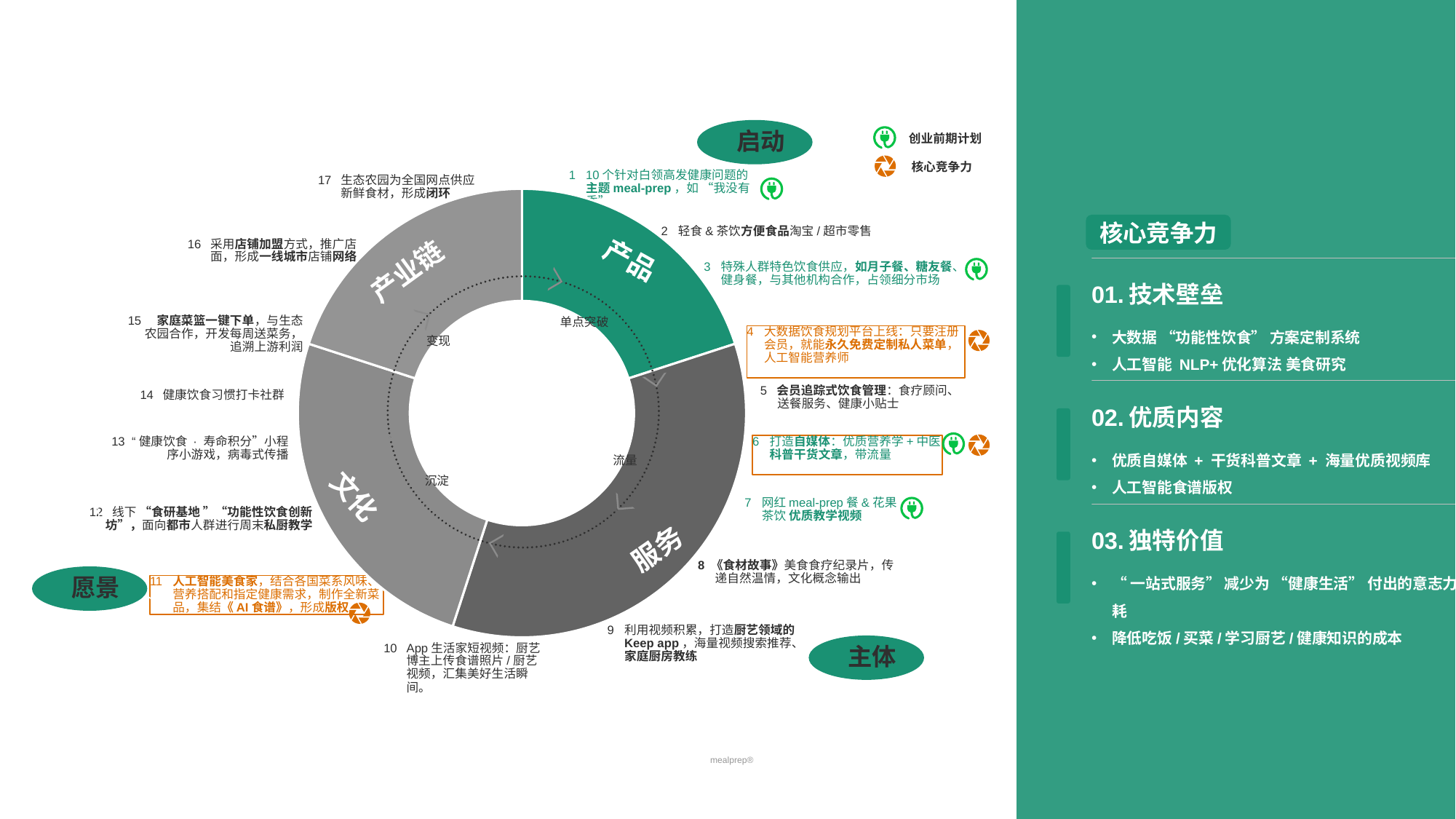

启动

创业前期计划

核心竞争力

1 	10个针对白领高发健康问题的主题meal-prep，如 “我没有秃”

17 	生态农园为全国网点供应新鲜食材，形成闭环

### Chart

| Category | 销售额 |
|---|---|
| 第一季度 | 0.2 |
| 第二季度 | 0.35 |
| 第三季度 | 0.25 |
| 第四季度 | 0.2 |
产品
产业链
文化
服务

核心竞争力

2 	轻食&茶饮方便食品淘宝/超市零售
16 	采用店铺加盟方式，推广店面，形成一线城市店铺网络
3 	特殊人群特色饮食供应，如月子餐、糖友餐、健身餐，与其他机构合作，占领细分市场

01.技术壁垒

单点突破
大数据 “功能性饮食” 方案定制系统
人工智能 NLP+优化算法 美食研究
15 	 家庭菜篮一键下单，与生态农园合作，开发每周送菜务，追溯上游利润

4 	大数据饮食规划平台上线：只要注册会员，就能永久免费定制私人菜单，人工智能营养师

变现

5  会员追踪式饮食管理：食疗顾问、送餐服务、健康小贴士

14 	健康饮食习惯打卡社群
02.优质内容

13  “健康饮食 · 寿命积分”小程序小游戏，病毒式传播
6 	打造自媒体：优质营养学+中医科普干货文章，带流量

优质自媒体 + 干货科普文章 + 海量优质视频库
人工智能食谱版权

流量
沉淀

7 	网红meal-prep餐&花果茶饮 优质教学视频
12 	线下 “食研基地 ”“功能性饮食创新坊”，面向都市人群进行周末私厨教学
03.独特价值

8 《食材故事》美食食疗纪录片，传递自然温情，文化概念输出
“一站式服务” 减少为 “健康生活” 付出的意志力消耗
降低吃饭/买菜/学习厨艺/健康知识的成本
 愿景
11 	人工智能美食家，结合各国菜系风味、营养搭配和指定健康需求，制作全新菜品，集结《AI食谱》，形成版权
9 	利用视频积累，打造厨艺领域的Keep app，海量视频搜索推荐、家庭厨房教练
 主体

10 	App生活家短视频：厨艺博主上传食谱照片/厨艺视频，汇集美好生活瞬间。
mealprep®